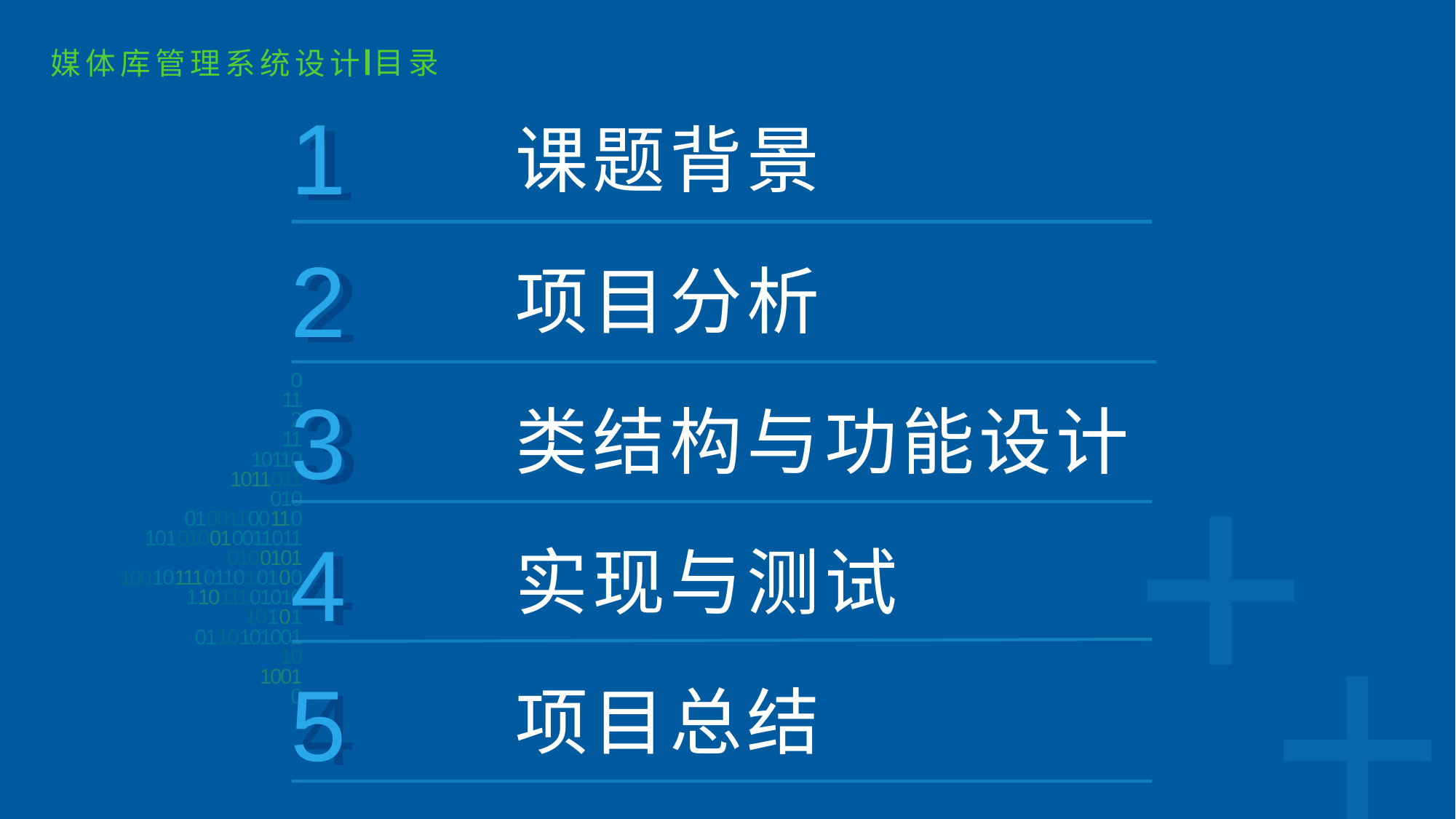

目录
媒体库管理系统设计

1
1
课题背景
2
2
项目分析
3
3
类结构与功能设计
4
4
实现与测试
5
4
项目总结